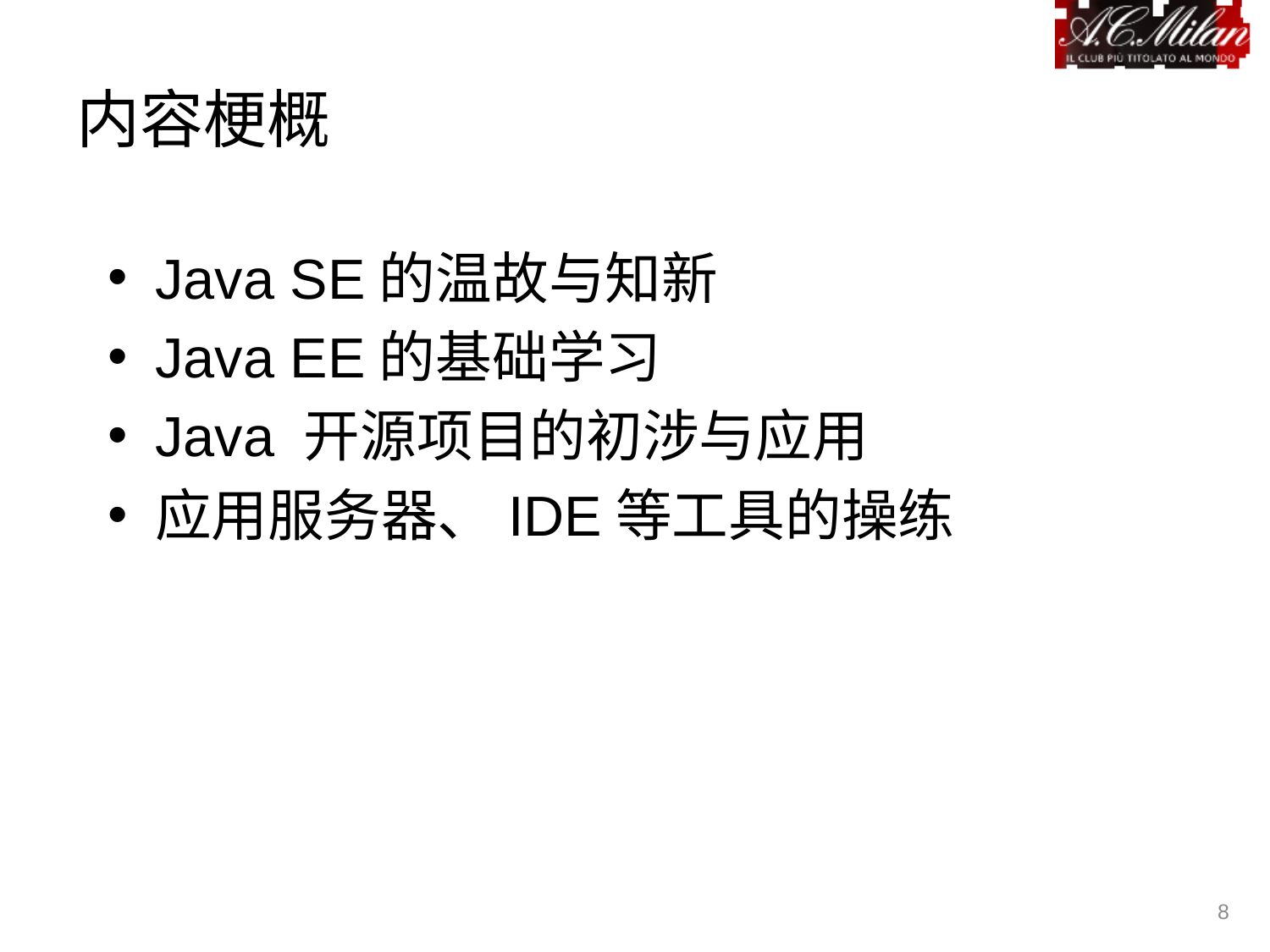

# 内容梗概
Java SE的温故与知新
Java EE的基础学习
Java 开源项目的初涉与应用
应用服务器、IDE等工具的操练
8